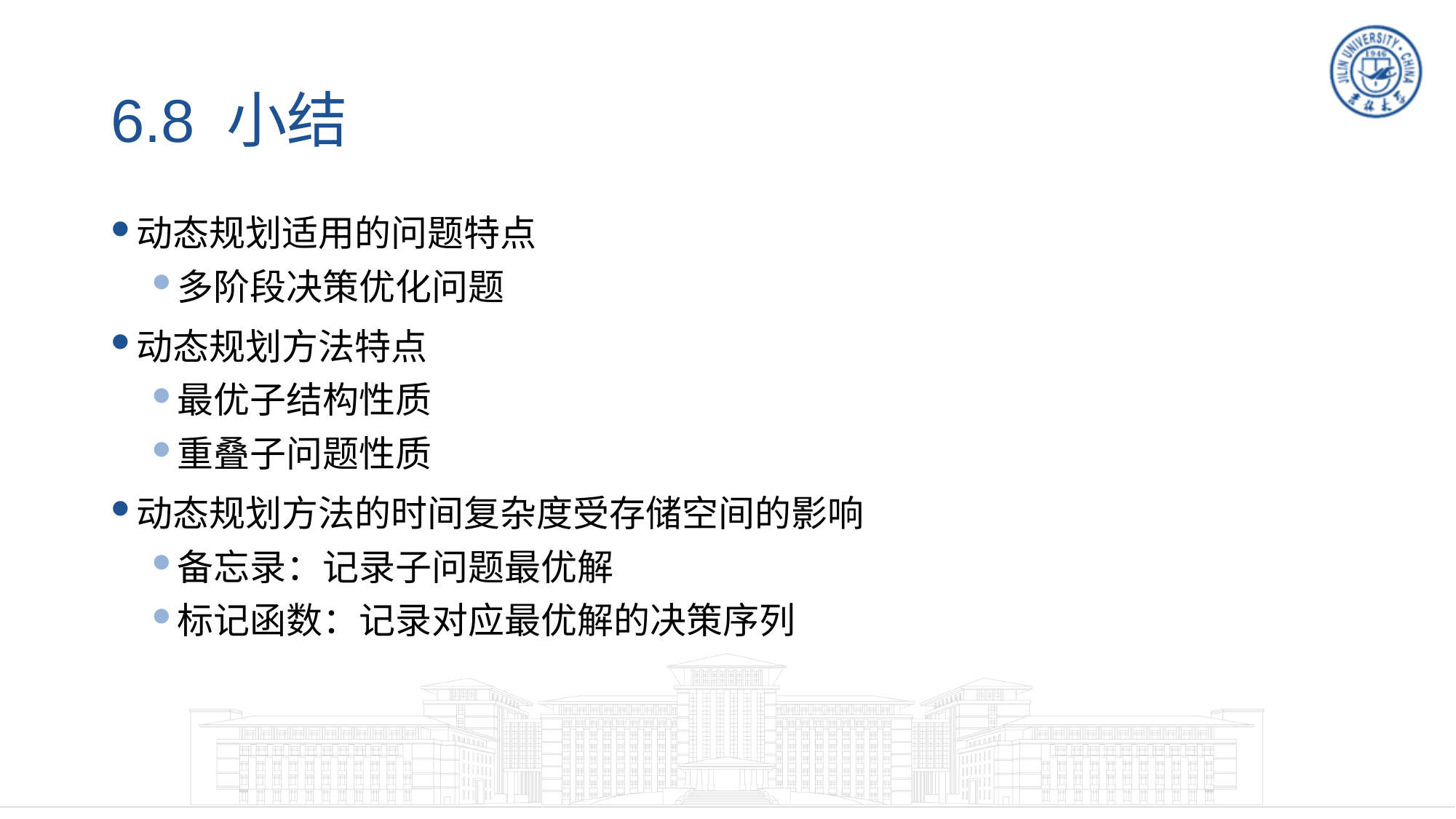

# 6.8 小结
动态规划适用的问题特点
多阶段决策优化问题
动态规划方法特点
最优子结构性质
重叠子问题性质
动态规划方法的时间复杂度受存储空间的影响
备忘录：记录子问题最优解
标记函数：记录对应最优解的决策序列

98